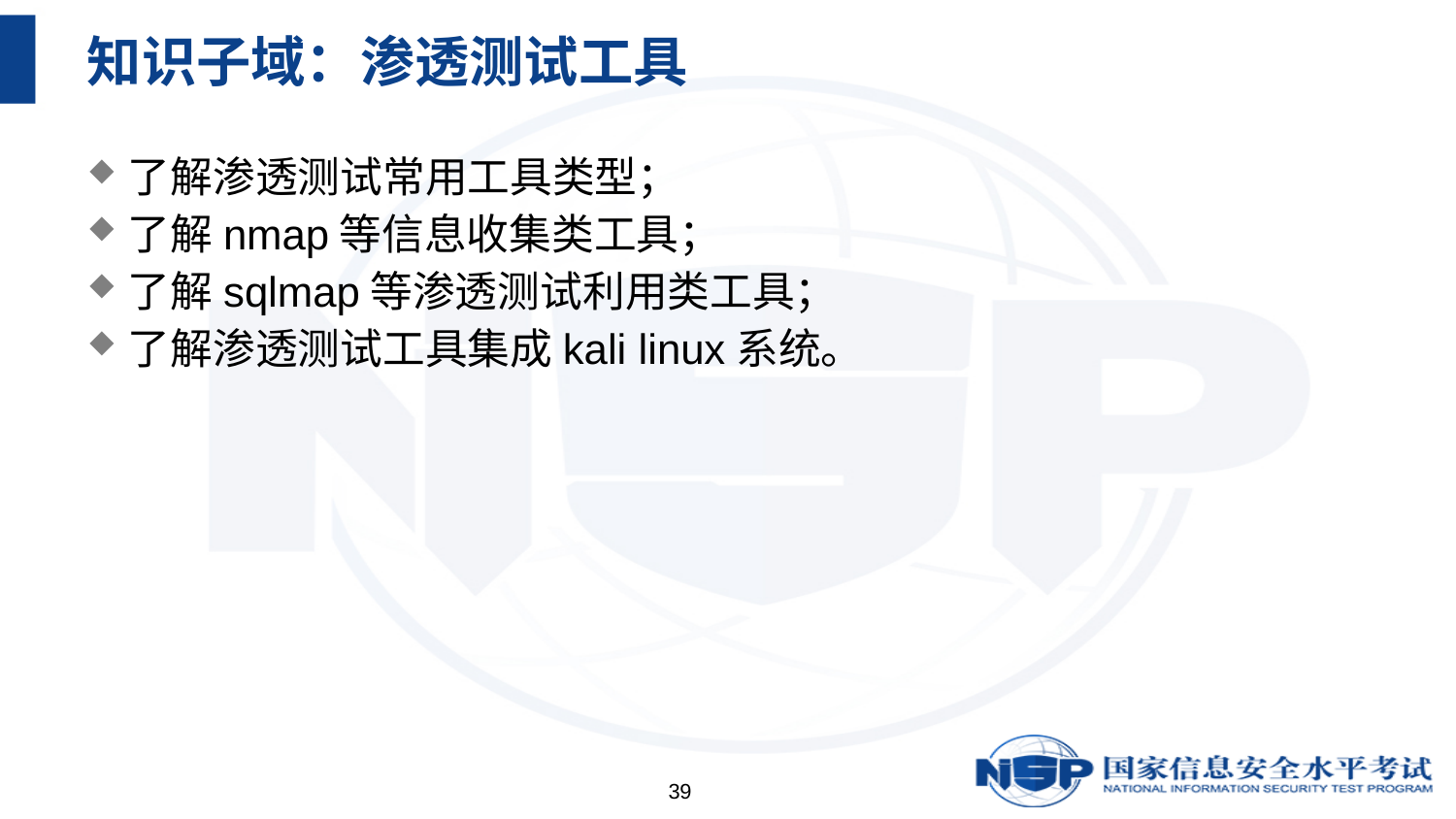

# 知识子域：渗透测试工具
了解渗透测试常用工具类型；
了解nmap等信息收集类工具；
了解sqlmap等渗透测试利用类工具；
了解渗透测试工具集成kali linux系统。